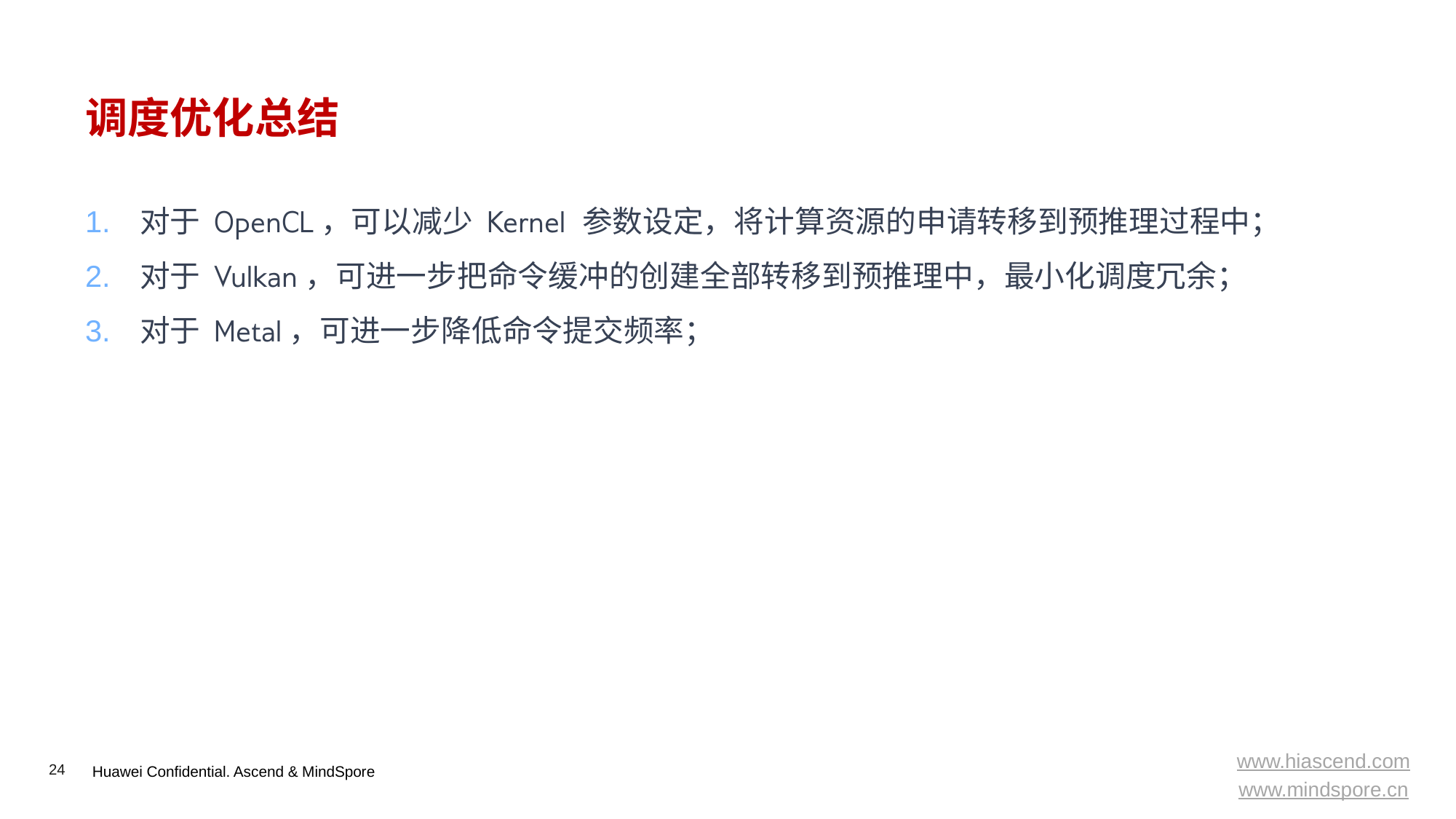

# 调度优化总结
对于 OpenCL，可以减少 Kernel 参数设定，将计算资源的申请转移到预推理过程中；
对于 Vulkan，可进一步把命令缓冲的创建全部转移到预推理中，最小化调度冗余；
对于 Metal，可进一步降低命令提交频率；